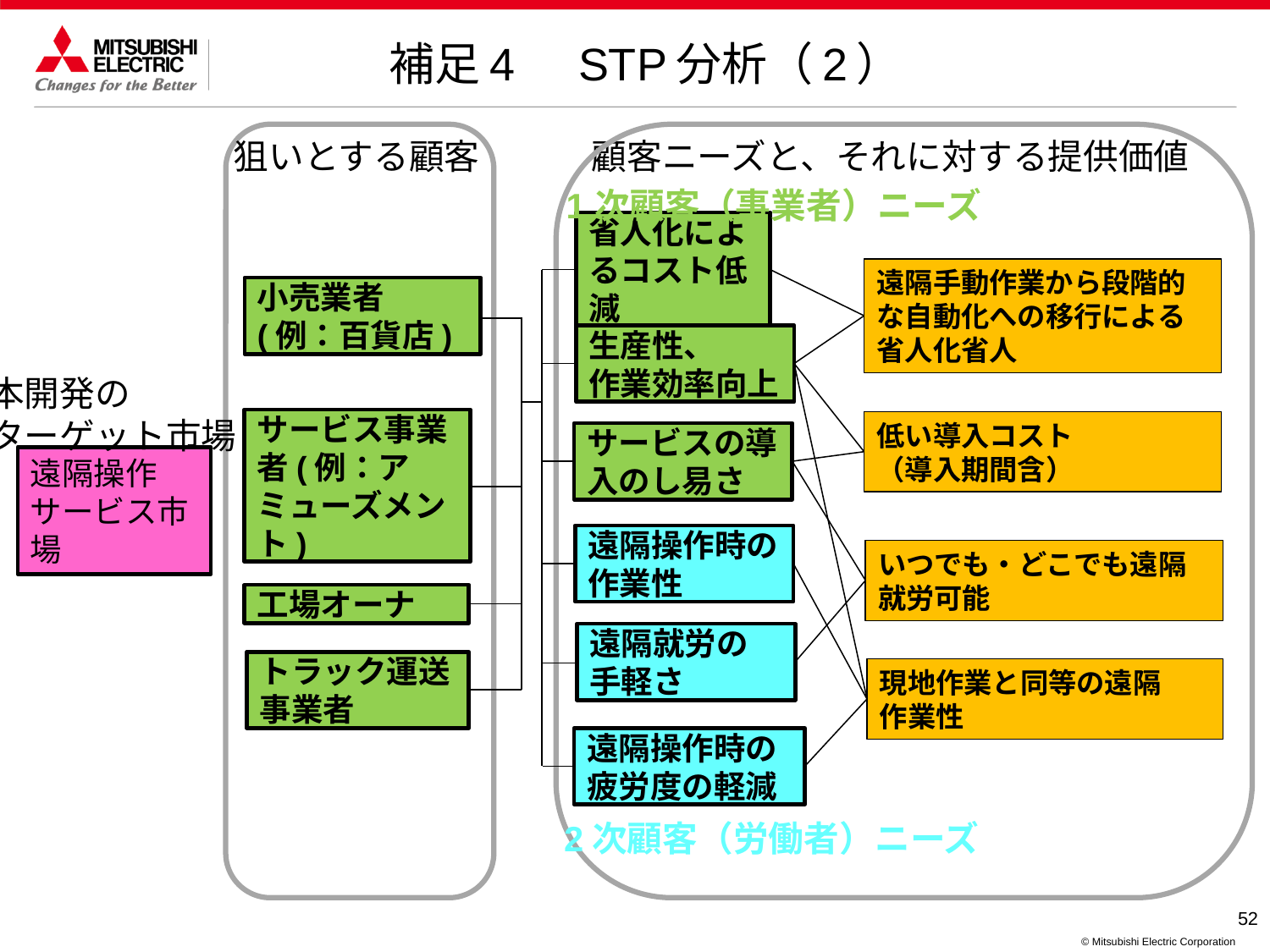

補足4　STP分析（2）

狙いとする顧客
顧客ニーズと、それに対する提供価値
1次顧客（事業者）ニーズ
省人化によるコスト低減
遠隔手動作業から段階的な自動化への移行による
省人化省人
小売業者
(例：百貨店)
生産性、
作業効率向上
本開発の
ターゲット市場
低い導入コスト
（導入期間含）
サービスの導入のし易さ
サービス事業者(例：アミューズメント)
遠隔操作
サービス市場
遠隔操作時の作業性
いつでも・どこでも遠隔就労可能
工場オーナ
遠隔就労の
手軽さ
トラック運送
事業者
現地作業と同等の遠隔
作業性
遠隔操作時の疲労度の軽減
2次顧客（労働者）ニーズ